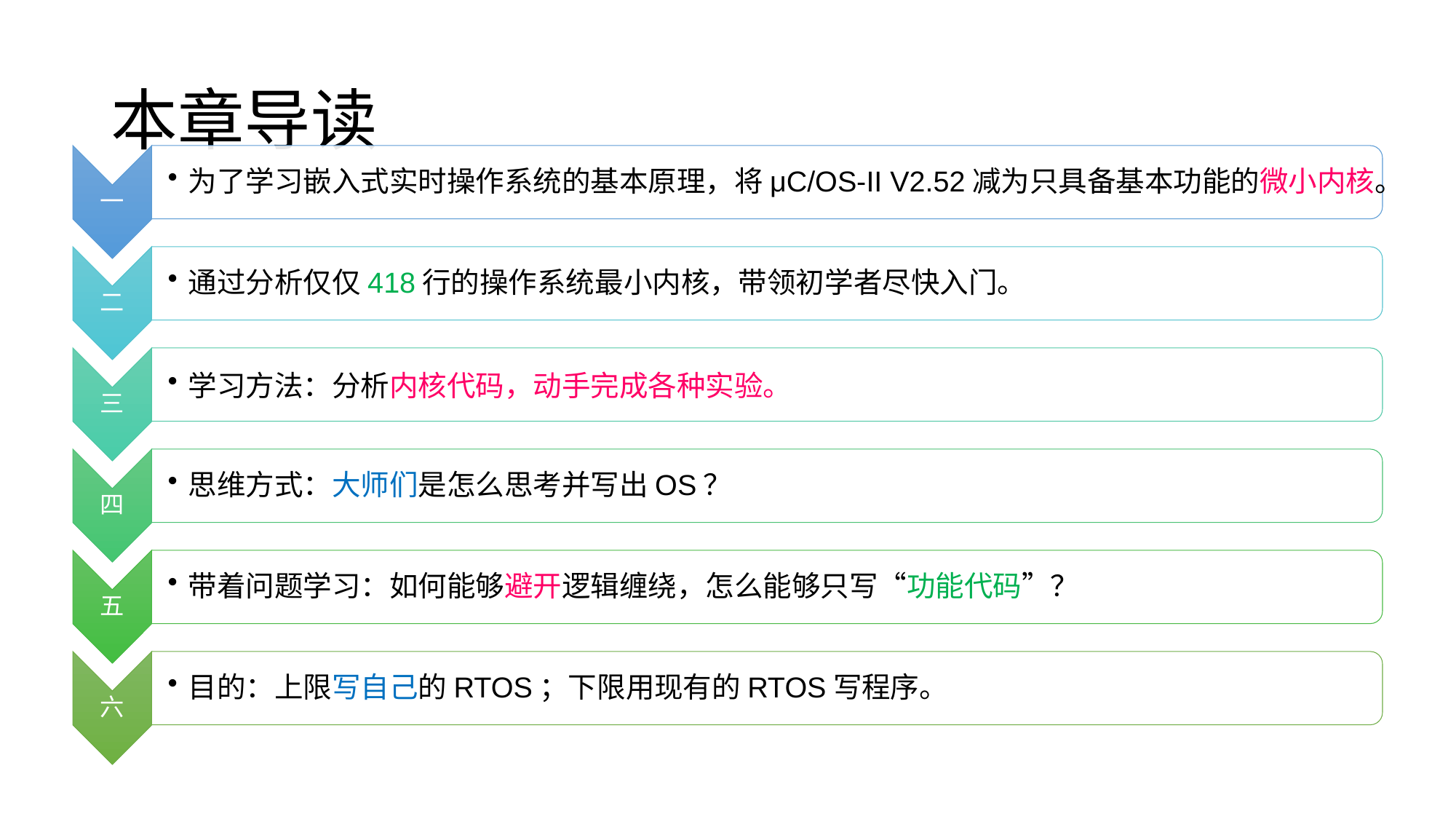

# 本章导读
一
为了学习嵌入式实时操作系统的基本原理，将μC/OS-II V2.52减为只具备基本功能的微小内核。
二
通过分析仅仅418行的操作系统最小内核，带领初学者尽快入门。
三
学习方法：分析内核代码，动手完成各种实验。
四
思维方式：大师们是怎么思考并写出OS？
五
带着问题学习：如何能够避开逻辑缠绕，怎么能够只写“功能代码”？
六
目的：上限写自己的RTOS；下限用现有的RTOS写程序。